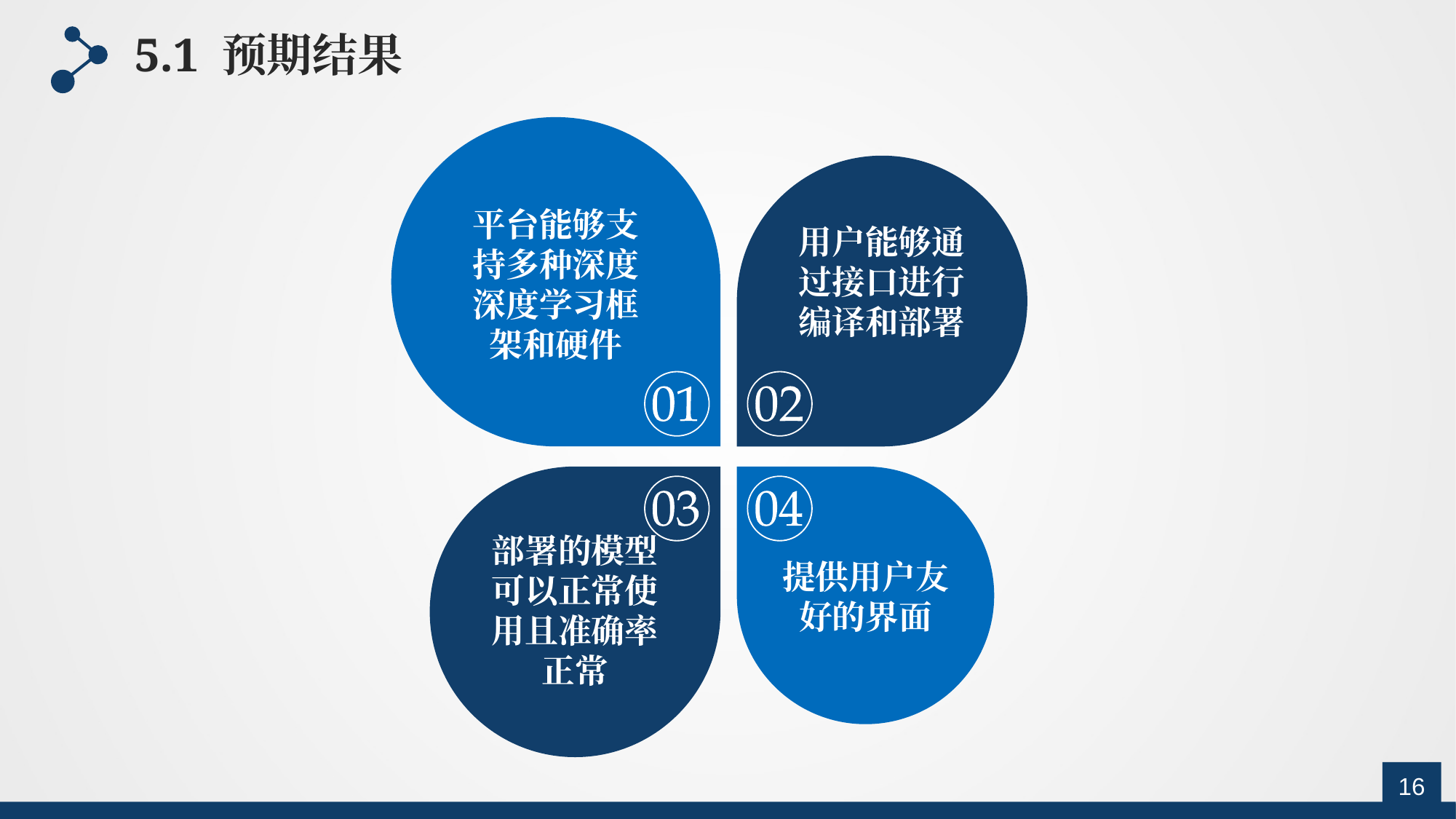

5.1 预期结果

平台能够支持多种深度深度学习框架和硬件
用户能够通过接口进行编译和部署

部署的模型可以正常使用且准确率正常
提供用户友好的界面